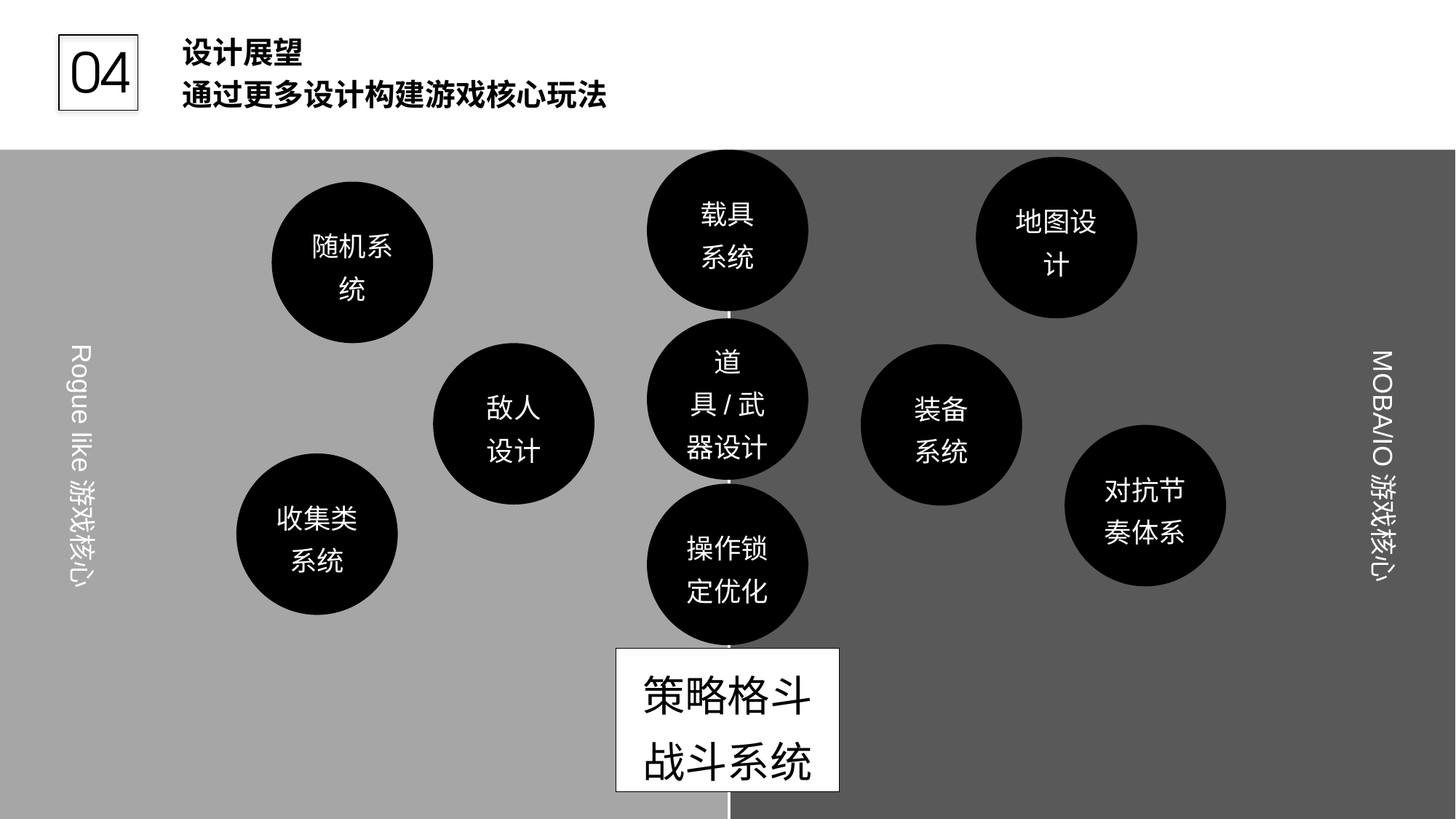

设计展望
通过更多设计构建游戏核心玩法
04

载具
系统

地图设计
随机系统
道具/武器设计
MOBA/IO游戏核心
Rogue like游戏核心
敌人
设计
装备
系统
对抗节奏体系
收集类系统
操作锁定优化
策略格斗战斗系统